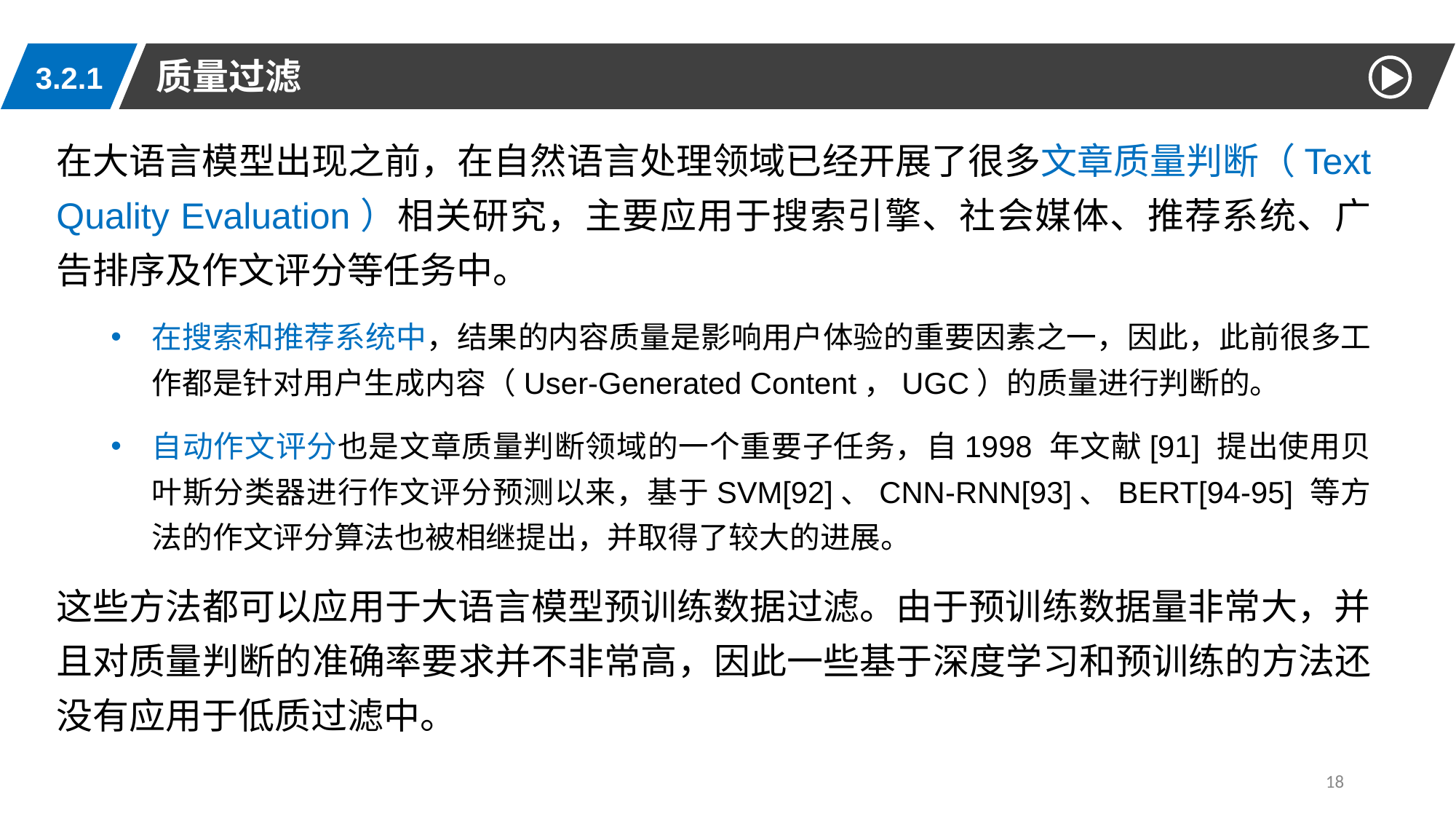

质量过滤
3.2.1

在大语言模型出现之前，在自然语言处理领域已经开展了很多文章质量判断（Text Quality Evaluation）相关研究，主要应用于搜索引擎、社会媒体、推荐系统、广告排序及作文评分等任务中。
在搜索和推荐系统中，结果的内容质量是影响用户体验的重要因素之一，因此，此前很多工作都是针对用户生成内容（User-Generated Content，UGC）的质量进行判断的。
自动作文评分也是文章质量判断领域的一个重要子任务，自1998 年文献[91] 提出使用贝叶斯分类器进行作文评分预测以来，基于SVM[92]、CNN-RNN[93]、BERT[94-95] 等方法的作文评分算法也被相继提出，并取得了较大的进展。
这些方法都可以应用于大语言模型预训练数据过滤。由于预训练数据量非常大，并且对质量判断的准确率要求并不非常高，因此一些基于深度学习和预训练的方法还没有应用于低质过滤中。
18